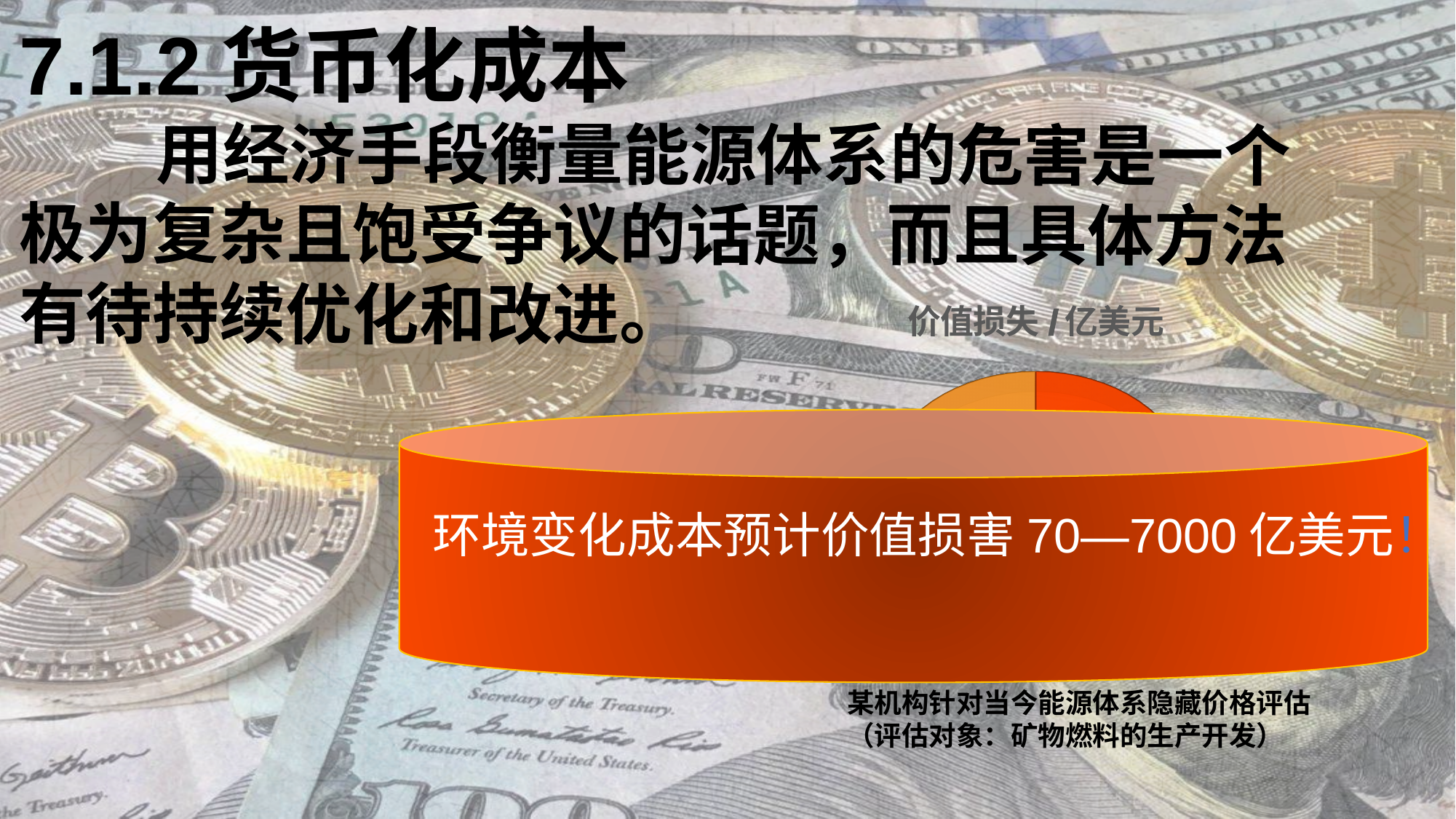

7.1.2货币化成本
        用经济手段衡量能源体系的危害是一个极为复杂且饱受争议的话题，而且具体方法有待持续优化和改进。

[unsupported chart]

环境变化成本预计价值损害70—7000亿美元！

某机构针对当今能源体系隐藏价格评估（评估对象：矿物燃料的生产开发）